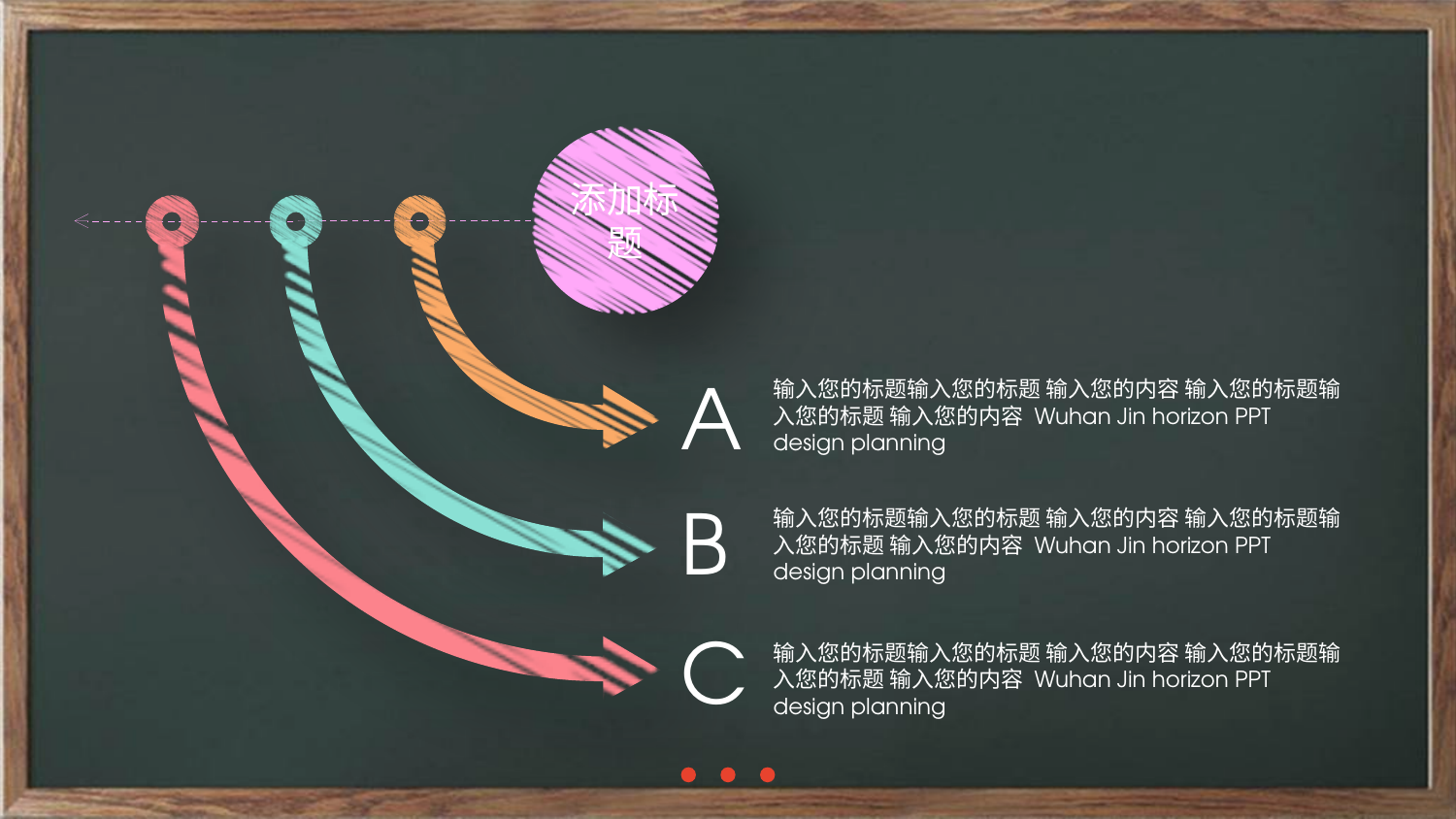

添加标题

A
输入您的标题输入您的标题 输入您的内容 输入您的标题输入您的标题 输入您的内容 Wuhan Jin horizon PPT design planning
B
输入您的标题输入您的标题 输入您的内容 输入您的标题输入您的标题 输入您的内容 Wuhan Jin horizon PPT design planning
C
输入您的标题输入您的标题 输入您的内容 输入您的标题输入您的标题 输入您的内容 Wuhan Jin horizon PPT design planning